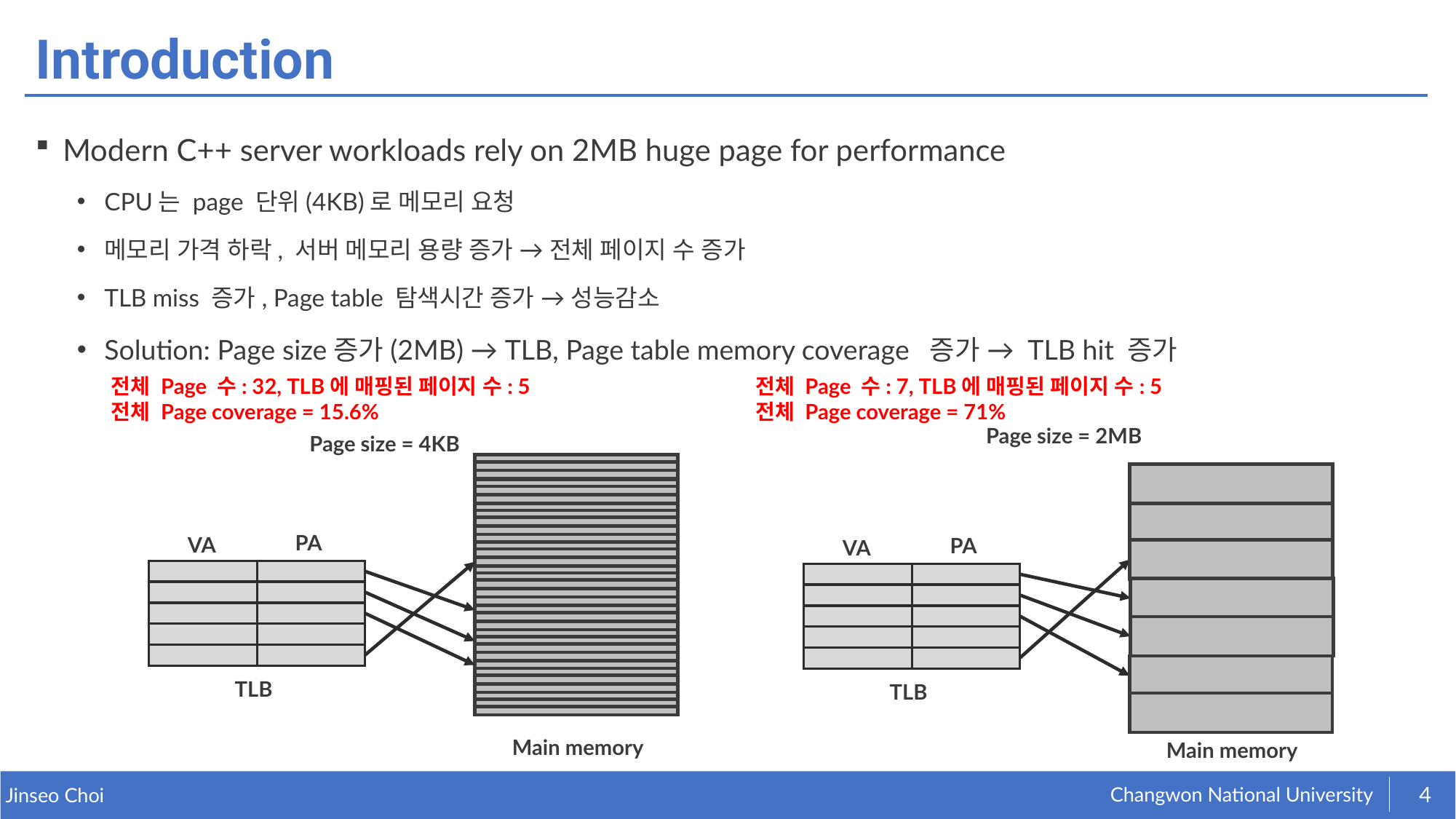

# Introduction
Modern C++ server workloads rely on 2MB huge page for performance
CPU는 page 단위(4KB)로 메모리 요청
메모리 가격 하락, 서버 메모리 용량 증가 → 전체 페이지 수 증가
TLB miss 증가, Page table 탐색시간 증가 → 성능감소
Solution: Page size증가(2MB) → TLB, Page table memory coverage  증가 → TLB hit 증가

전체 Page 수: 7, TLB에 매핑된 페이지 수: 5
전체 Page coverage = 71%
전체 Page 수: 32, TLB에 매핑된 페이지 수: 5
전체 Page coverage = 15.6%
Page size = 2MB
Page size = 4KB

PA

VA
PA
VA

TLB
TLB

Main memory
Main memory
4